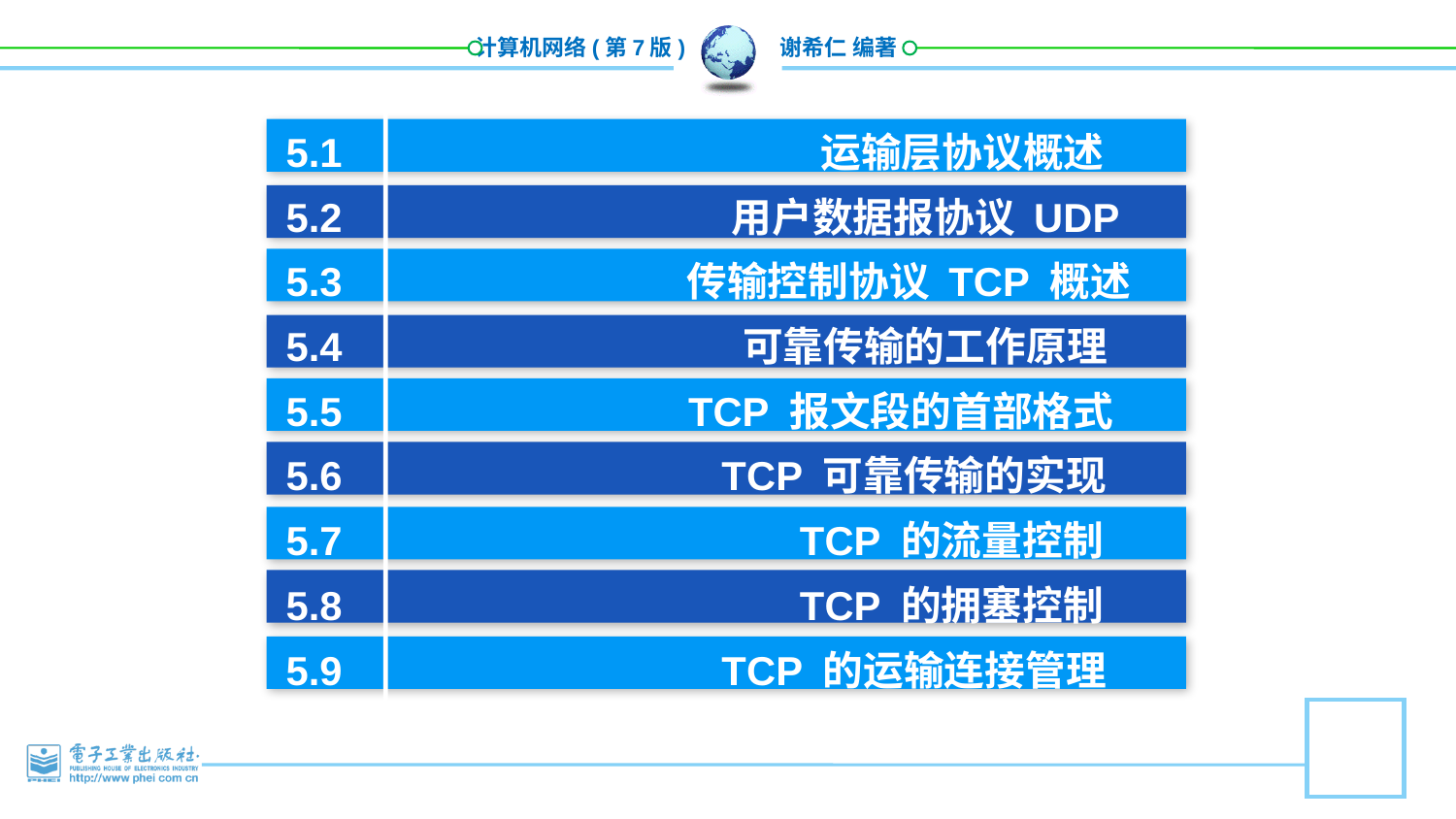

5.1                                          运输层协议概述
5.2                                  用户数据报协议 UDP
5.3                              传输控制协议 TCP 概述
5.4                                   可靠传输的工作原理
5.5                               TCP 报文段的首部格式
5.6                                  TCP 可靠传输的实现
5.7                                         TCP 的流量控制
5.8                                         TCP 的拥塞控制
5.9                                  TCP 的运输连接管理